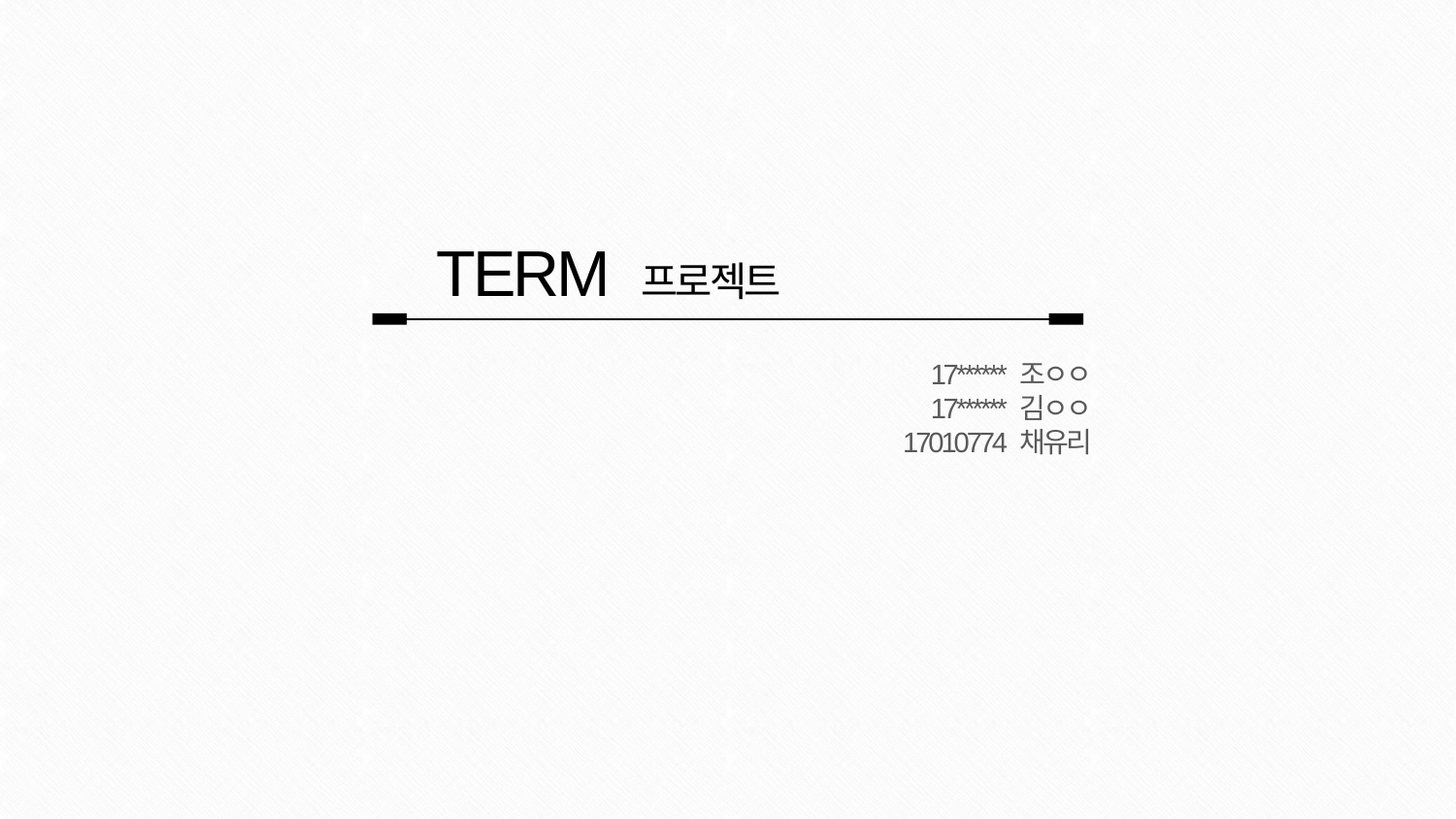

TERM 프로젝트

17****** 조ㅇㅇ
17****** 김ㅇㅇ
17010774 채유리